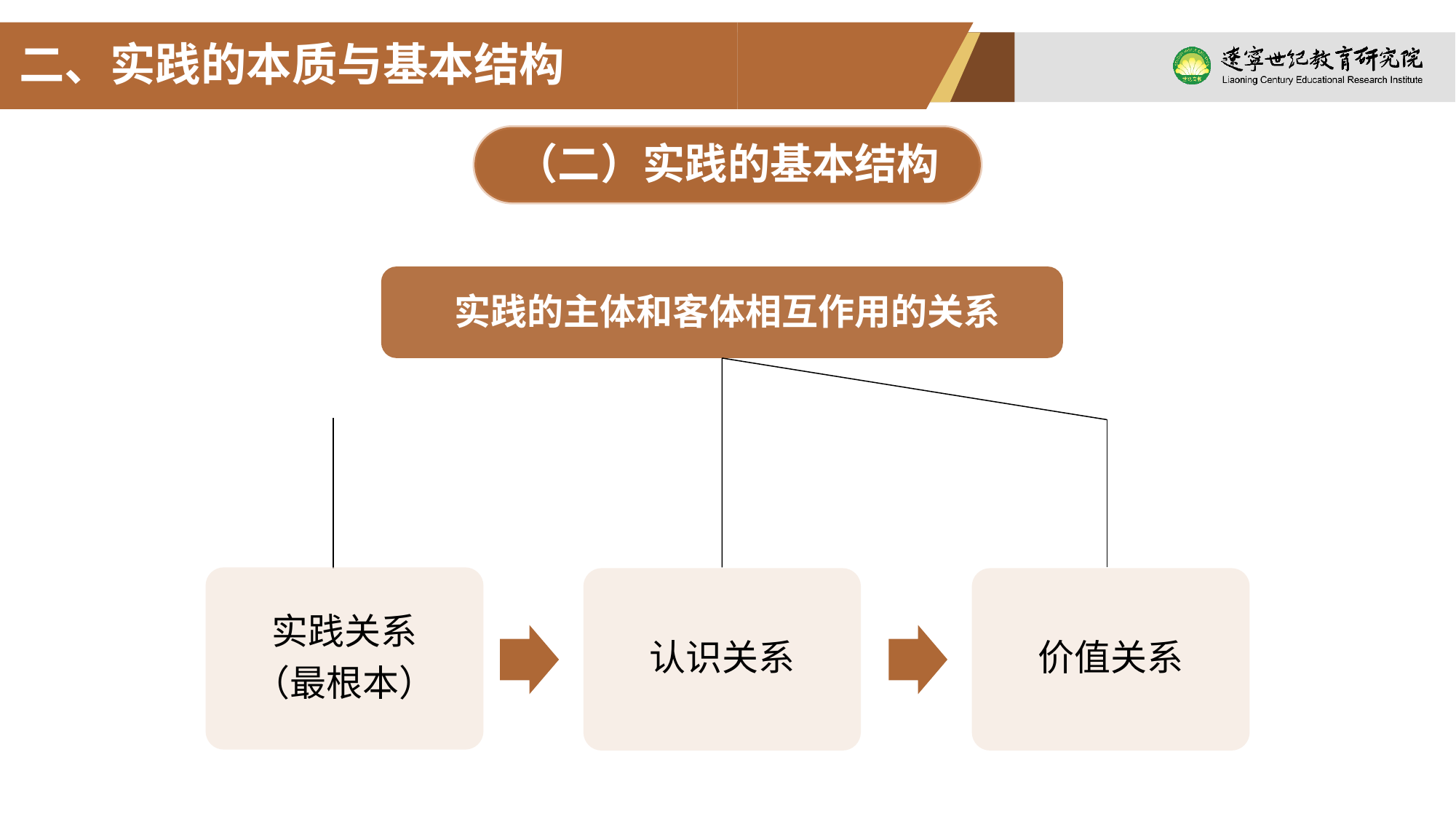

二、实践的本质与基本结构
（二）实践的基本结构

实践的主体和客体相互作用的关系
实践关系
（最根本）
认识关系
价值关系